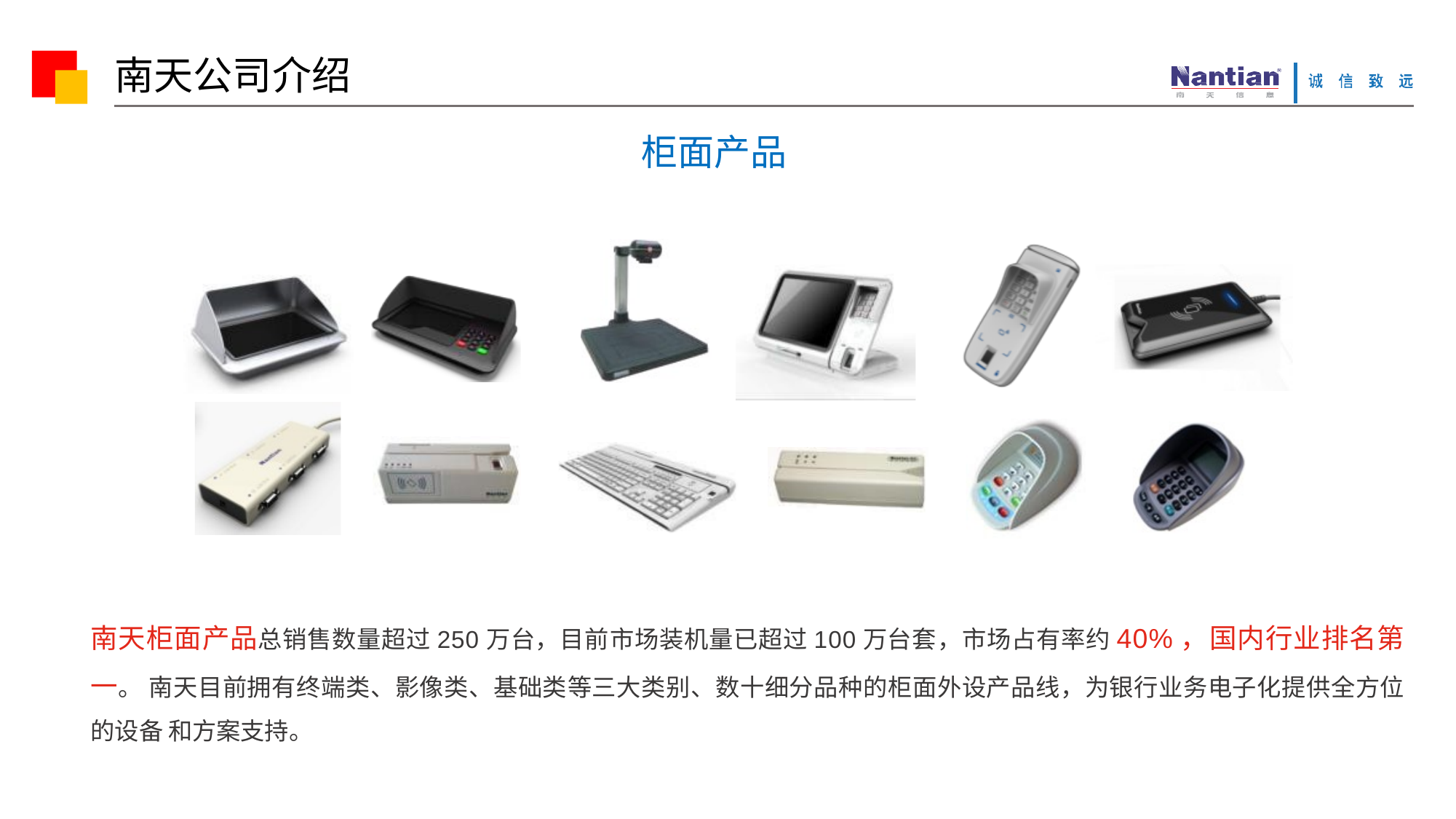

# 南天公司介绍

柜面产品

南天柜面产品总销售数量超过250万台，目前市场装机量已超过100万台套，市场占有率约40%，国内行业排名第一。 南天目前拥有终端类、影像类、基础类等三大类别、数十细分品种的柜面外设产品线，为银行业务电子化提供全方位的设备 和方案支持。